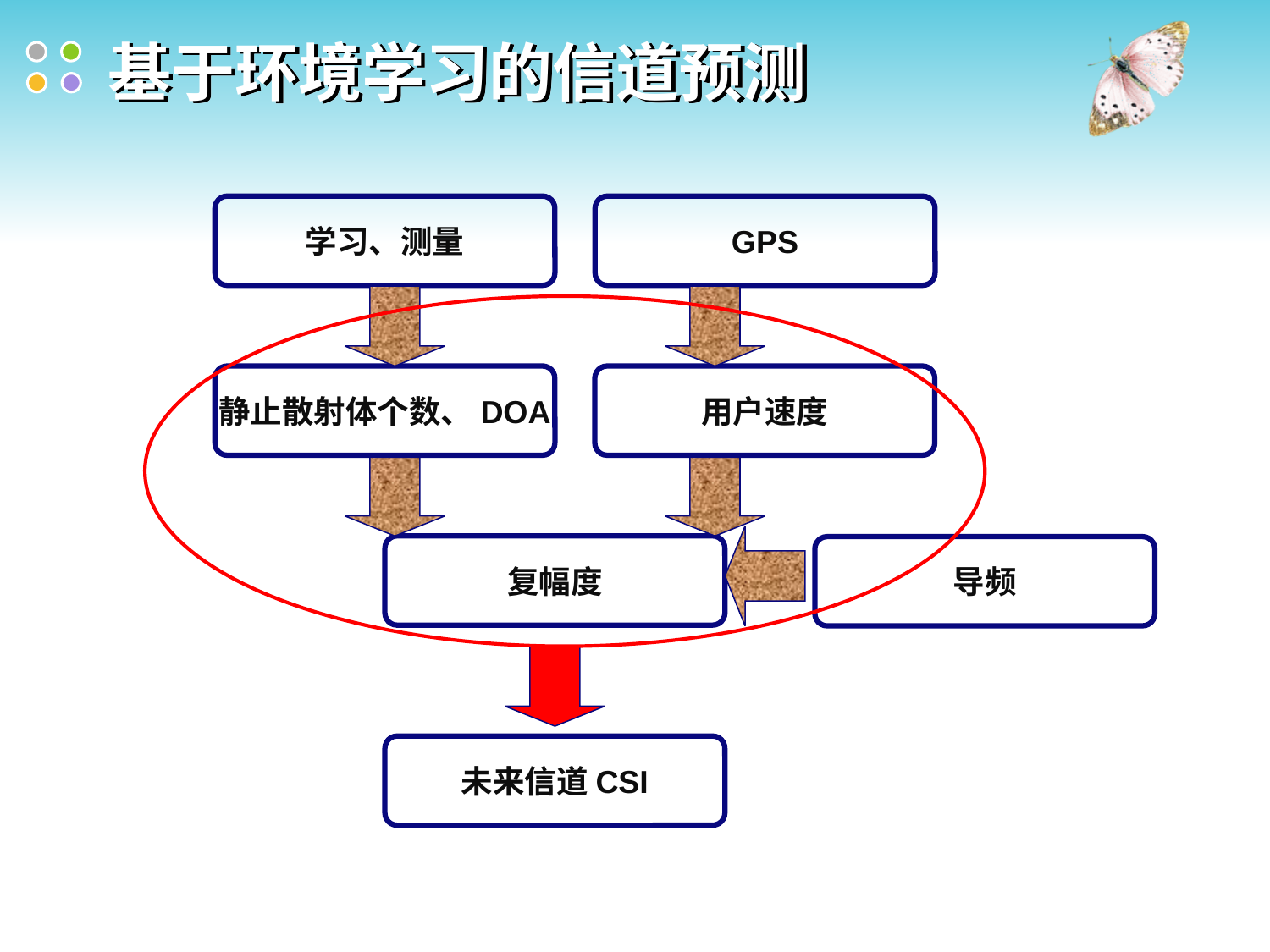

# 基于环境学习的信道预测
学习、测量
GPS

用户速度

静止散射体个数、DOA

复幅度

导频

未来信道CSI